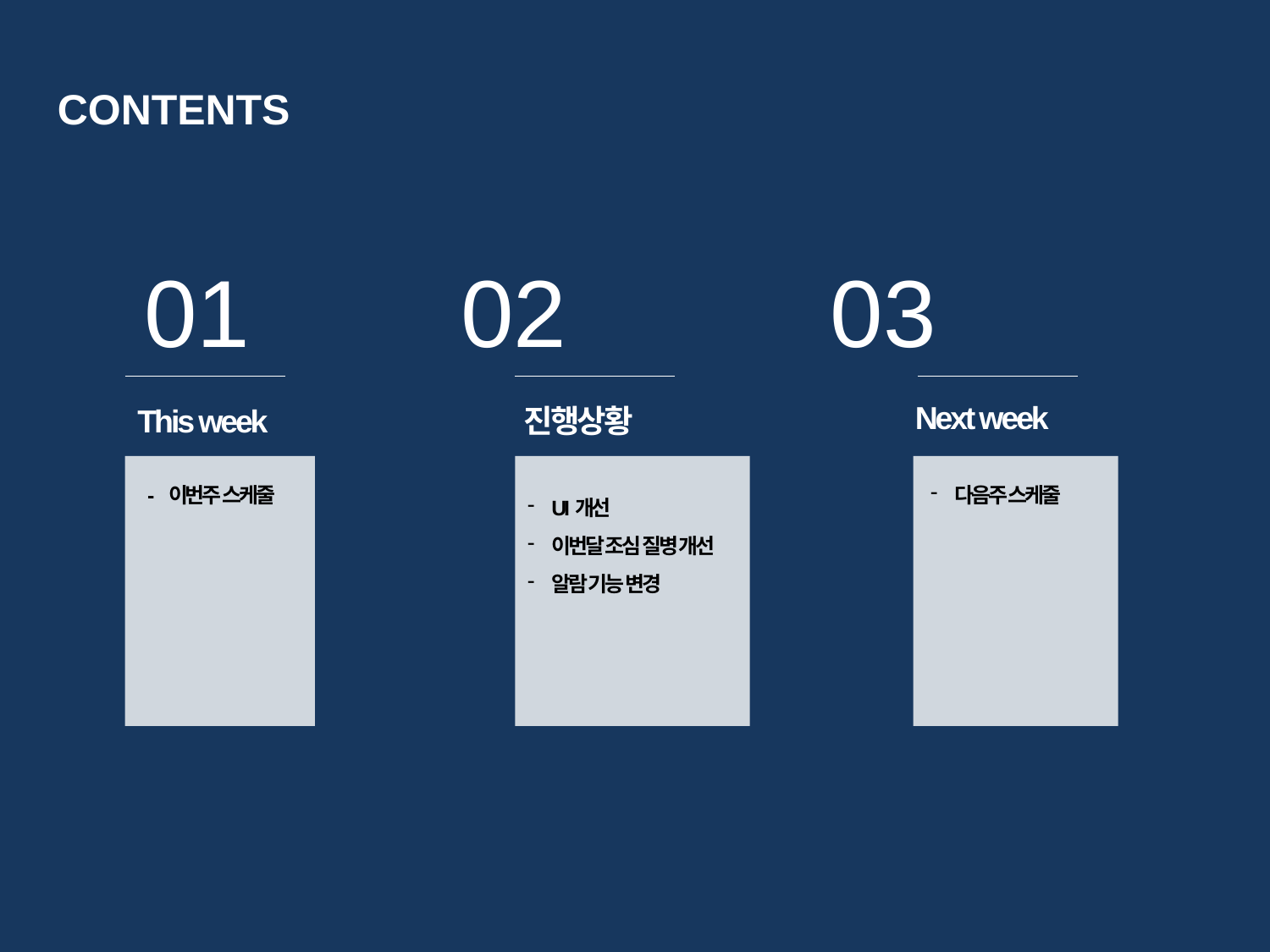

CONTENTS
 01        02          03
    Next week
This week
 진행상황

-  이번주 스케줄

UI개선
이번달 조심 질병 개선
알람 기능 변경

다음주 스케줄